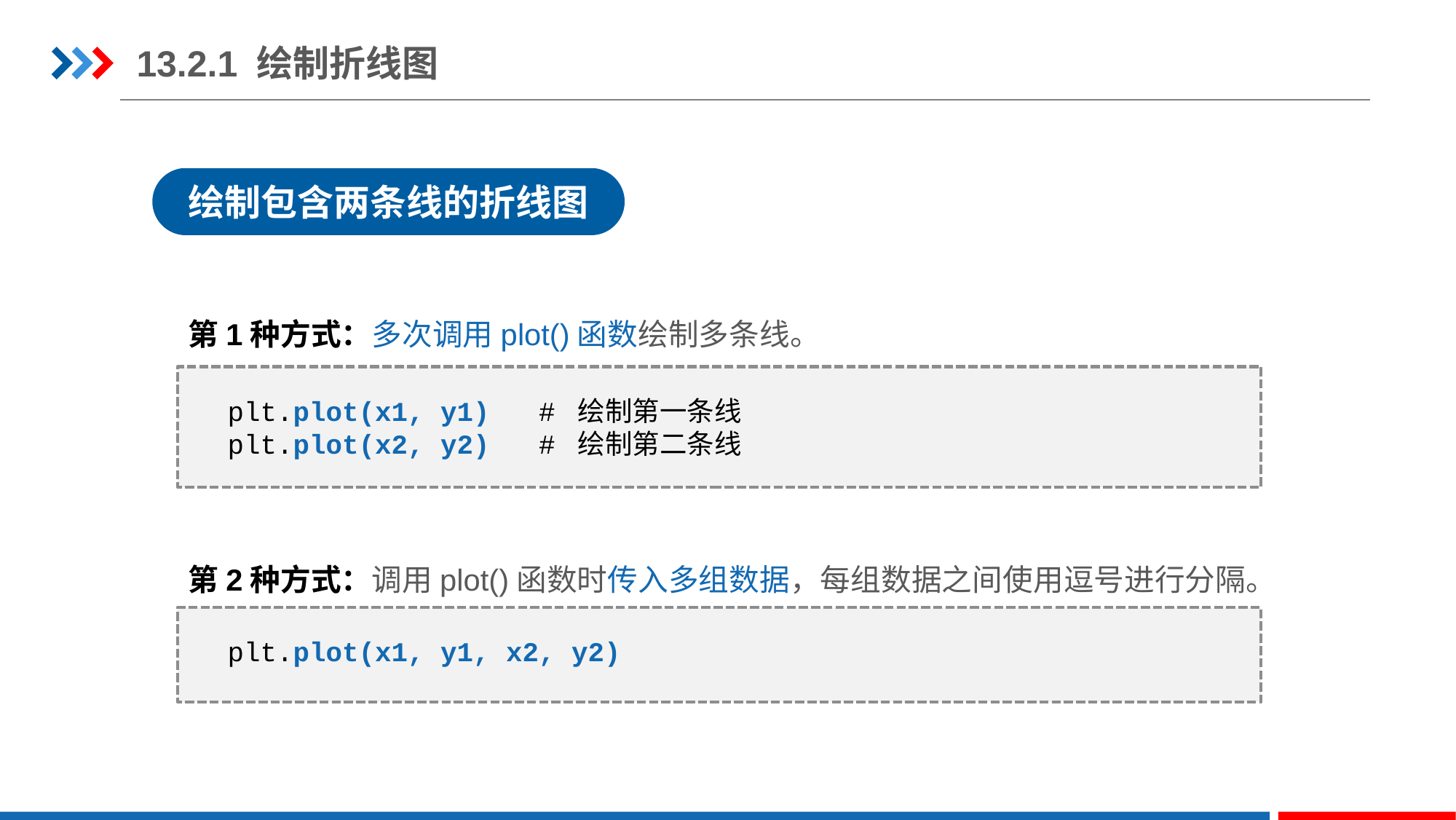

13.2.1 绘制折线图
绘制包含两条线的折线图
第1种方式：多次调用plot()函数绘制多条线。

plt.plot(x1, y1)   # 绘制第一条线
plt.plot(x2, y2)   # 绘制第二条线
第2种方式：调用plot()函数时传入多组数据，每组数据之间使用逗号进行分隔。

plt.plot(x1, y1, x2, y2)